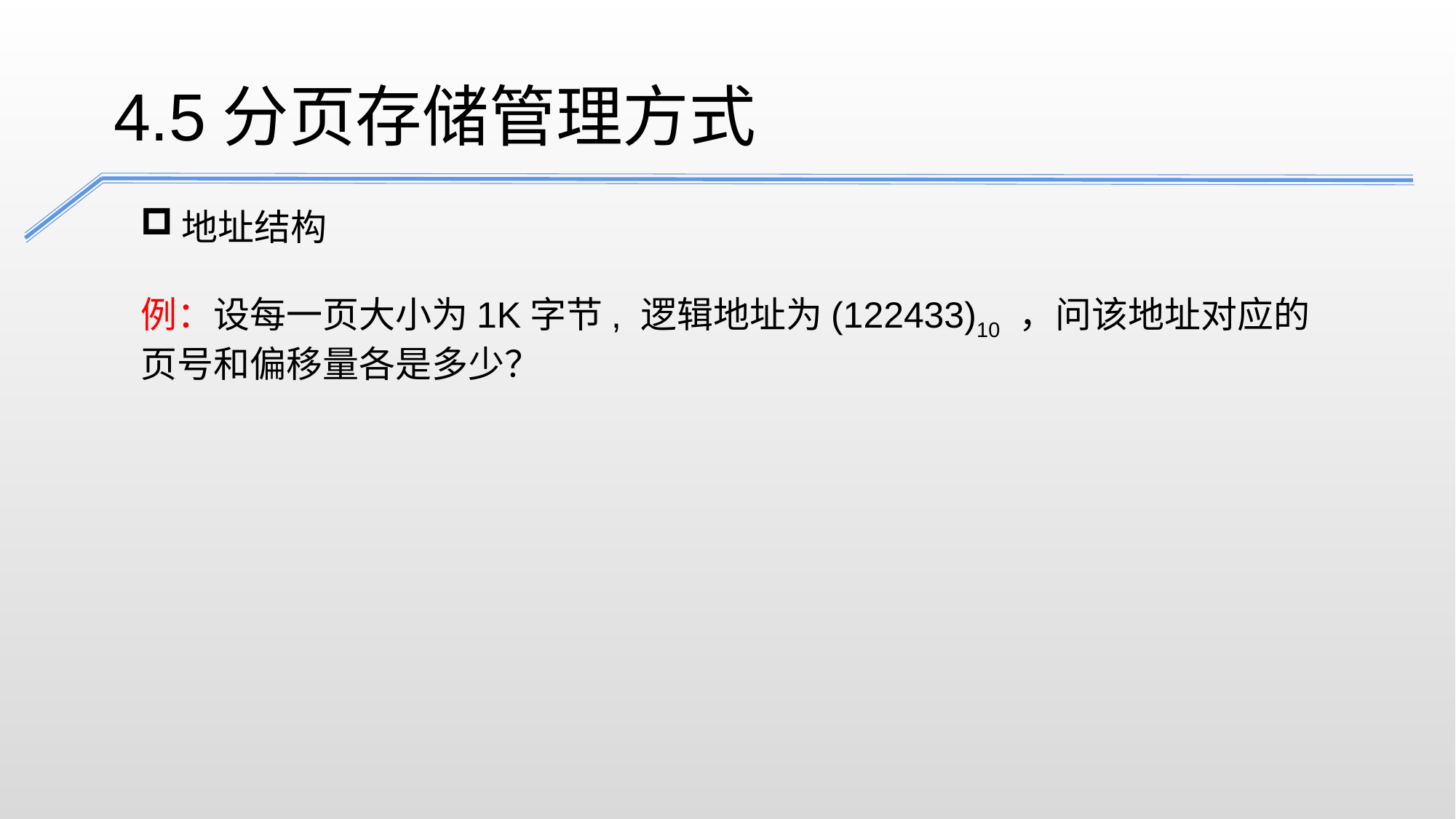

4.5分页存储管理方式
地址结构

例：设每一页大小为1K字节, 逻辑地址为(122433)10 ，问该地址对应的页号和偏移量各是多少？